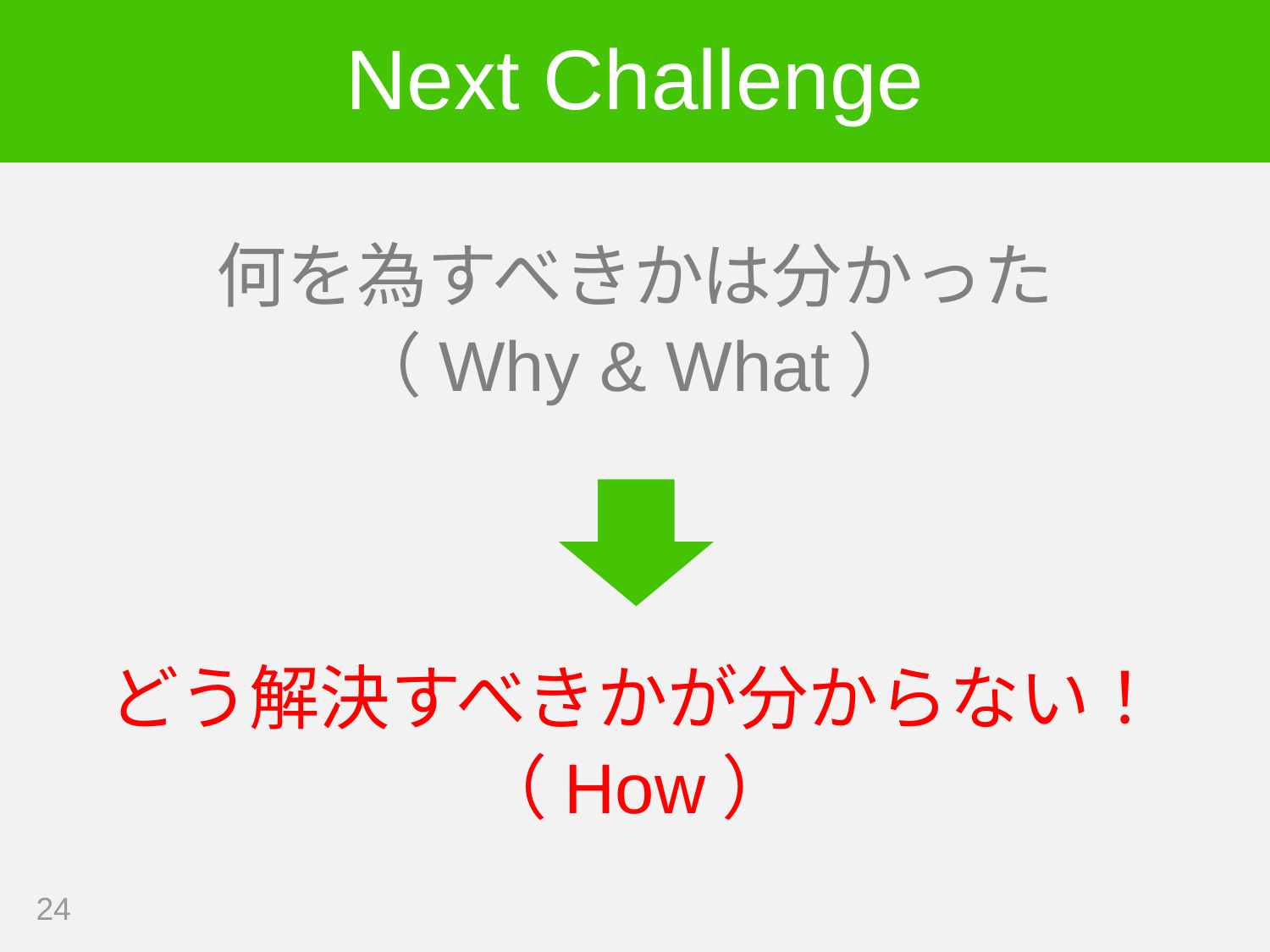

# Next Challenge
何を為すべきかは分かった
（Why & What）

どう解決すべきかが分からない！
（How）
24